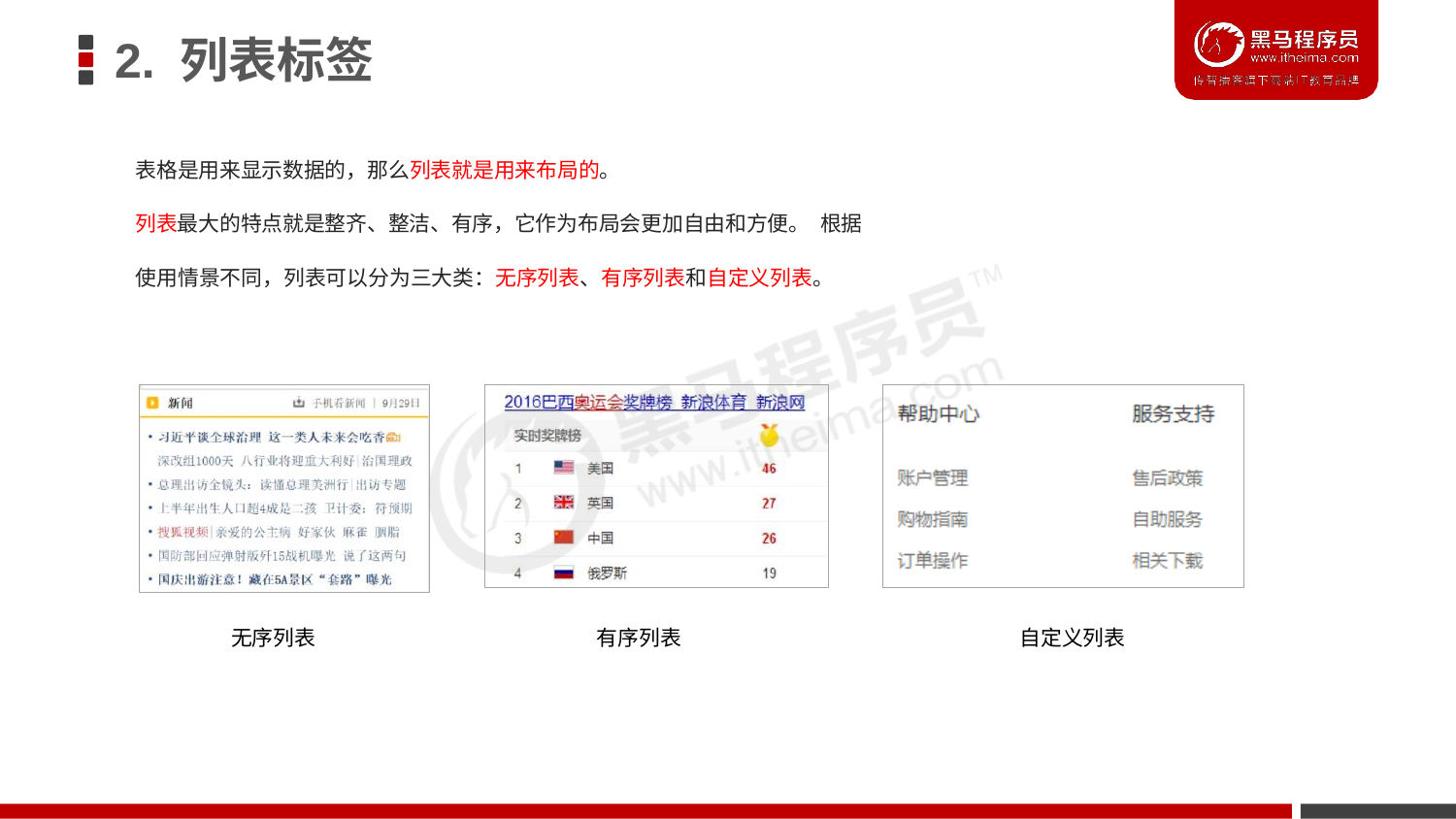

# 2. 列表标签
表格是用来显示数据的，那么列表就是用来布局的。
列表最大的特点就是整齐、整洁、有序，它作为布局会更加自由和方便。  根据使用情景不同，列表可以分为三大类：无序列表、有序列表和自定义列表。

无序列表
有序列表
自定义列表